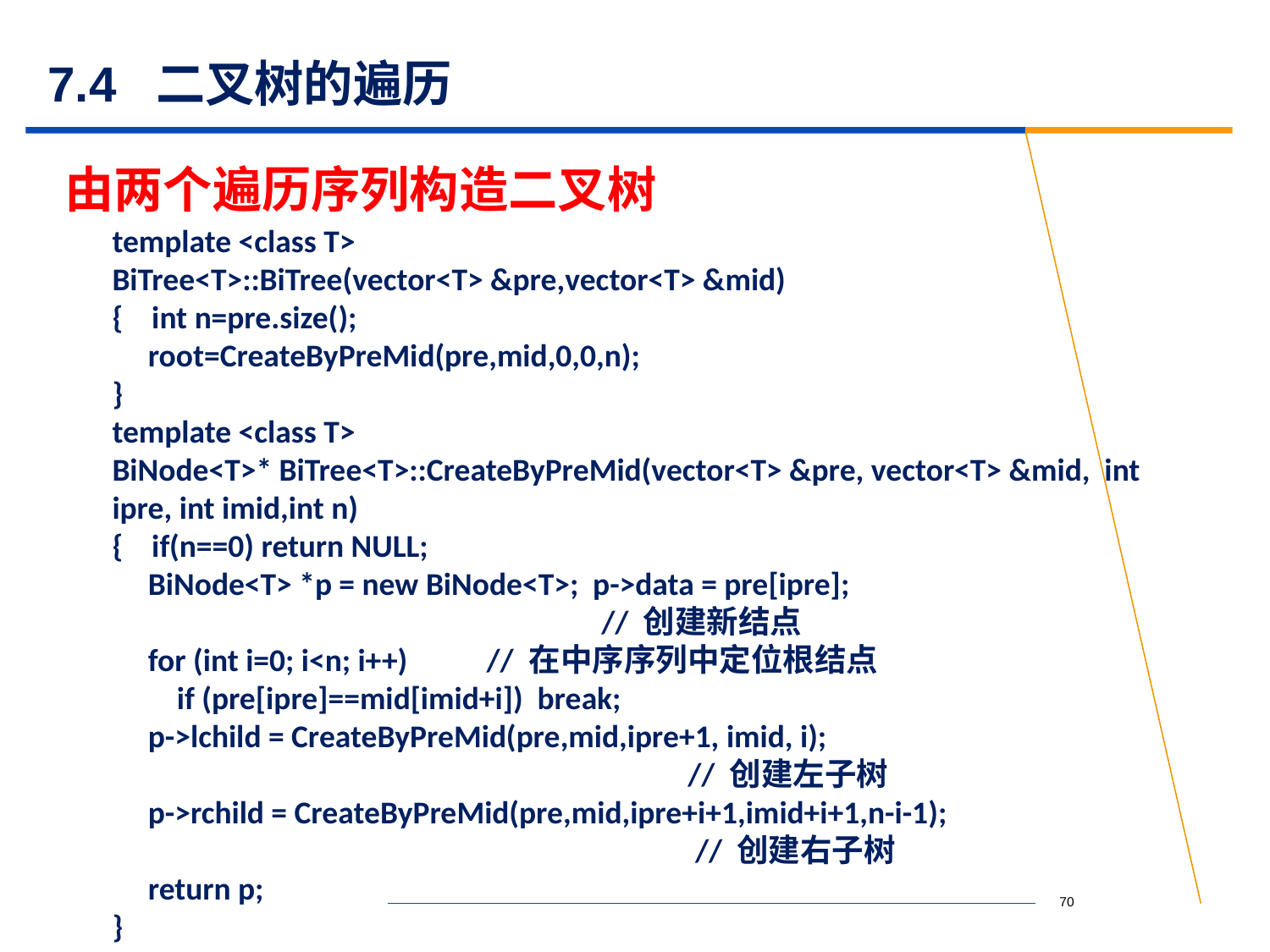

# 7.4  二叉树的遍历
由两个遍历序列构造二叉树
template <class T>
BiTree<T>::BiTree(vector<T> &pre,vector<T> &mid)
{    int n=pre.size();
     root=CreateByPreMid(pre,mid,0,0,n);
}
template <class T>
BiNode<T>* BiTree<T>::CreateByPreMid(vector<T> &pre, vector<T> &mid,  int ipre, int imid,int n)
{    if(n==0) return NULL;
     BiNode<T> *p = new BiNode<T>;  p->data = pre[ipre];
                                                                    // 创建新结点
     for (int i=0; i<n; i++)           // 在中序序列中定位根结点
         if (pre[ipre]==mid[imid+i])  break;
     p->lchild = CreateByPreMid(pre,mid,ipre+1, imid, i);
                                                                                // 创建左子树
     p->rchild = CreateByPreMid(pre,mid,ipre+i+1,imid+i+1,n-i-1);
                                                                                 // 创建右子树
     return p;
}